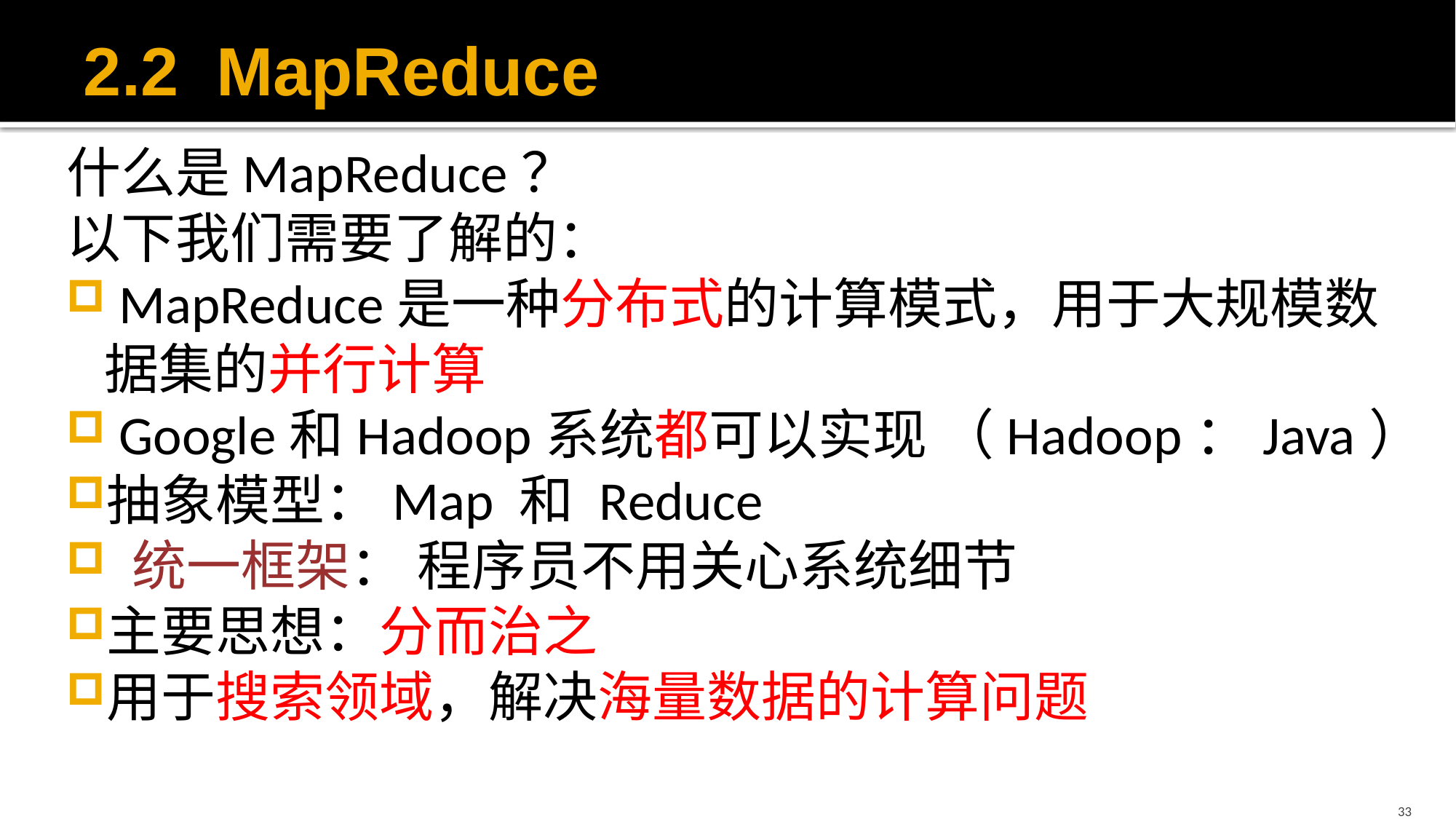

# 2.2  MapReduce
什么是MapReduce？
以下我们需要了解的：
 MapReduce是一种分布式的计算模式，用于大规模数据集的并行计算
 Google和Hadoop系统都可以实现 （Hadoop：Java）
抽象模型：Map 和 Reduce
 统一框架： 程序员不用关心系统细节
主要思想：分而治之
用于搜索领域，解决海量数据的计算问题

33